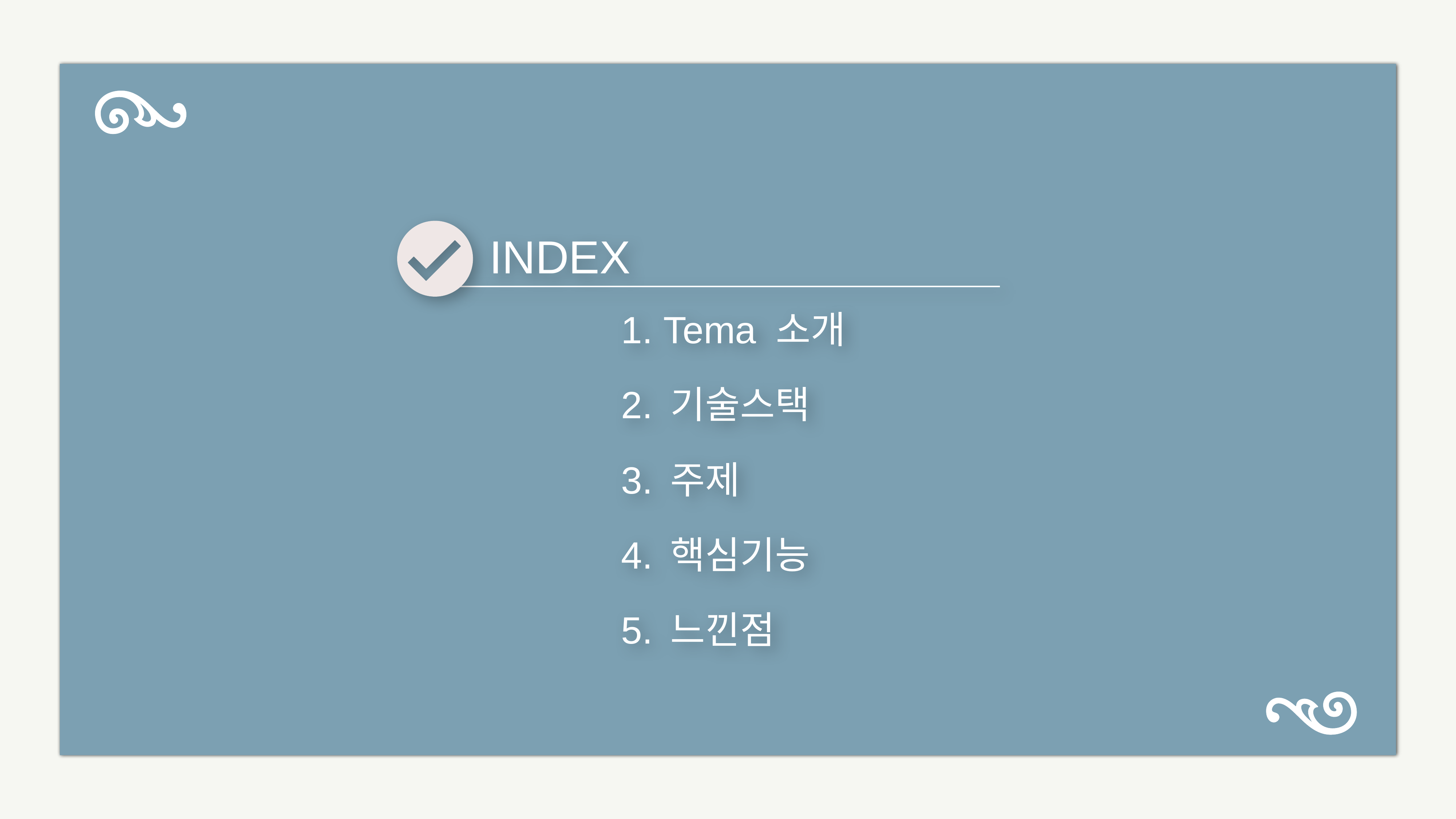

INDEX

 Tema 소개
 기술스택
 주제
 핵심기능
 느낀점